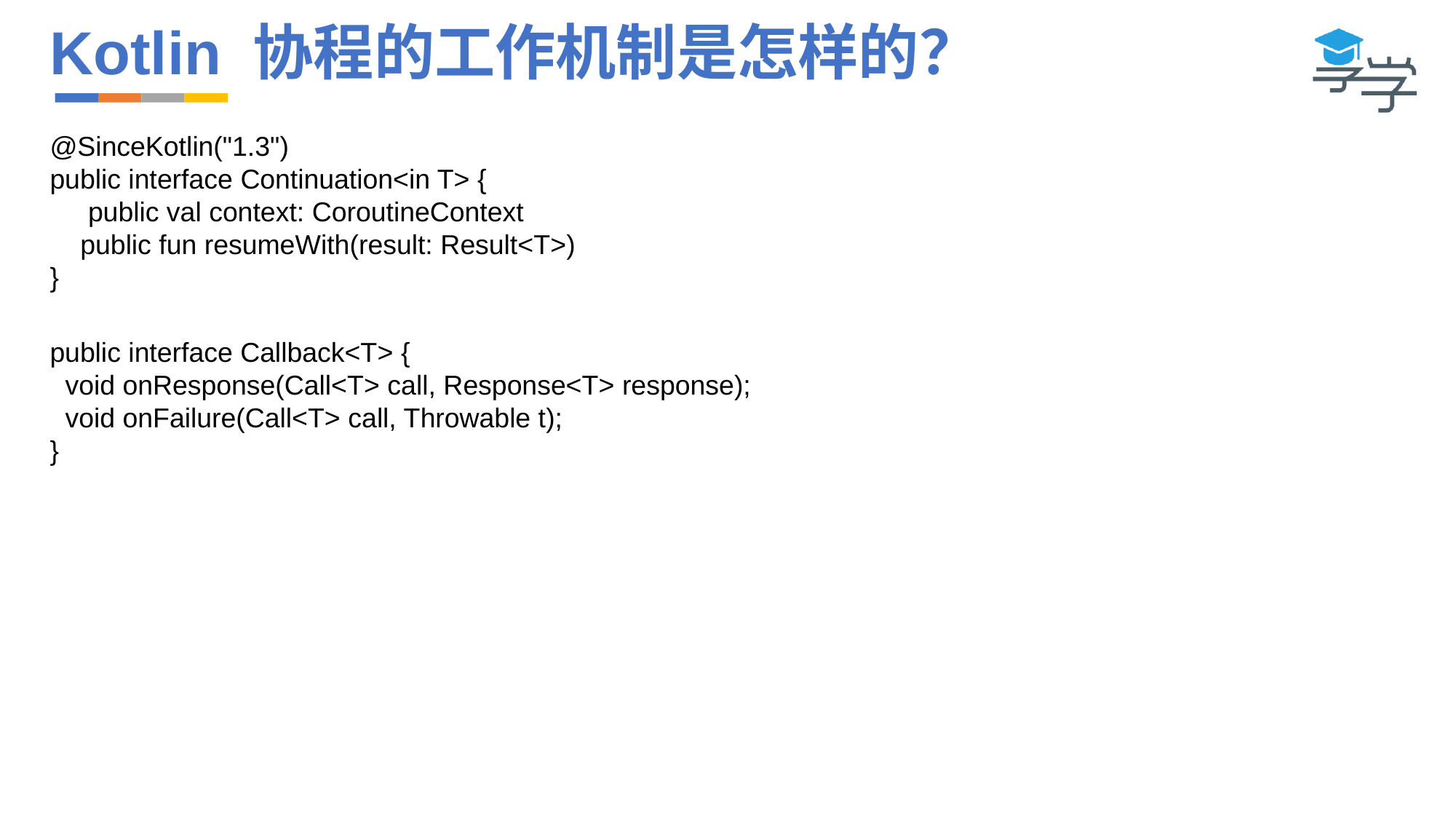

# Kotlin 协程的工作机制是怎样的？
@SinceKotlin("1.3")
public interface Continuation<in T> {
     public val context: CoroutineContext
    public fun resumeWith(result: Result<T>)
}
public interface Callback<T> {
  void onResponse(Call<T> call, Response<T> response);
  void onFailure(Call<T> call, Throwable t);
}